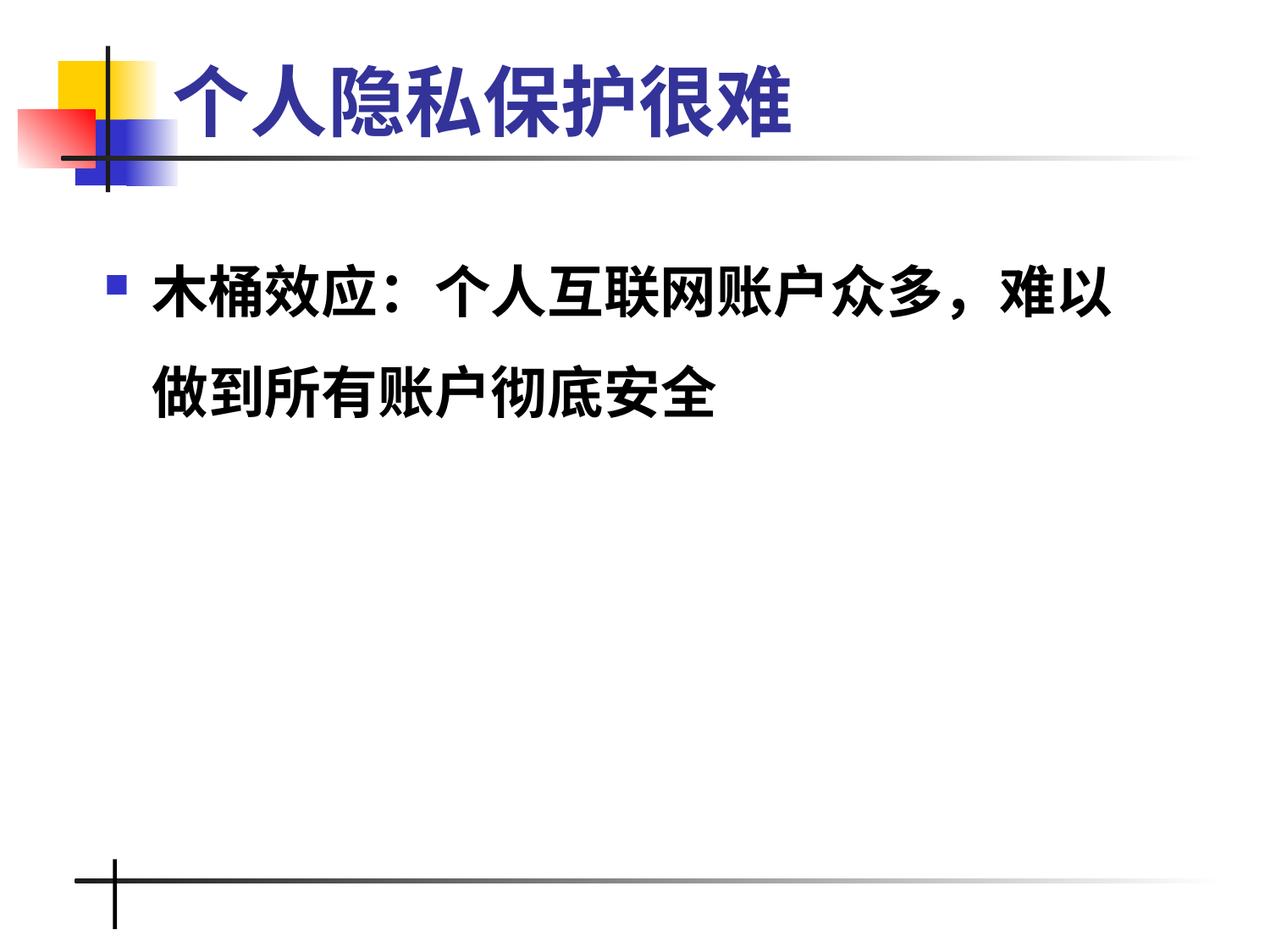

# 个人隐私保护很难
木桶效应：个人互联网账户众多，难以做到所有账户彻底安全